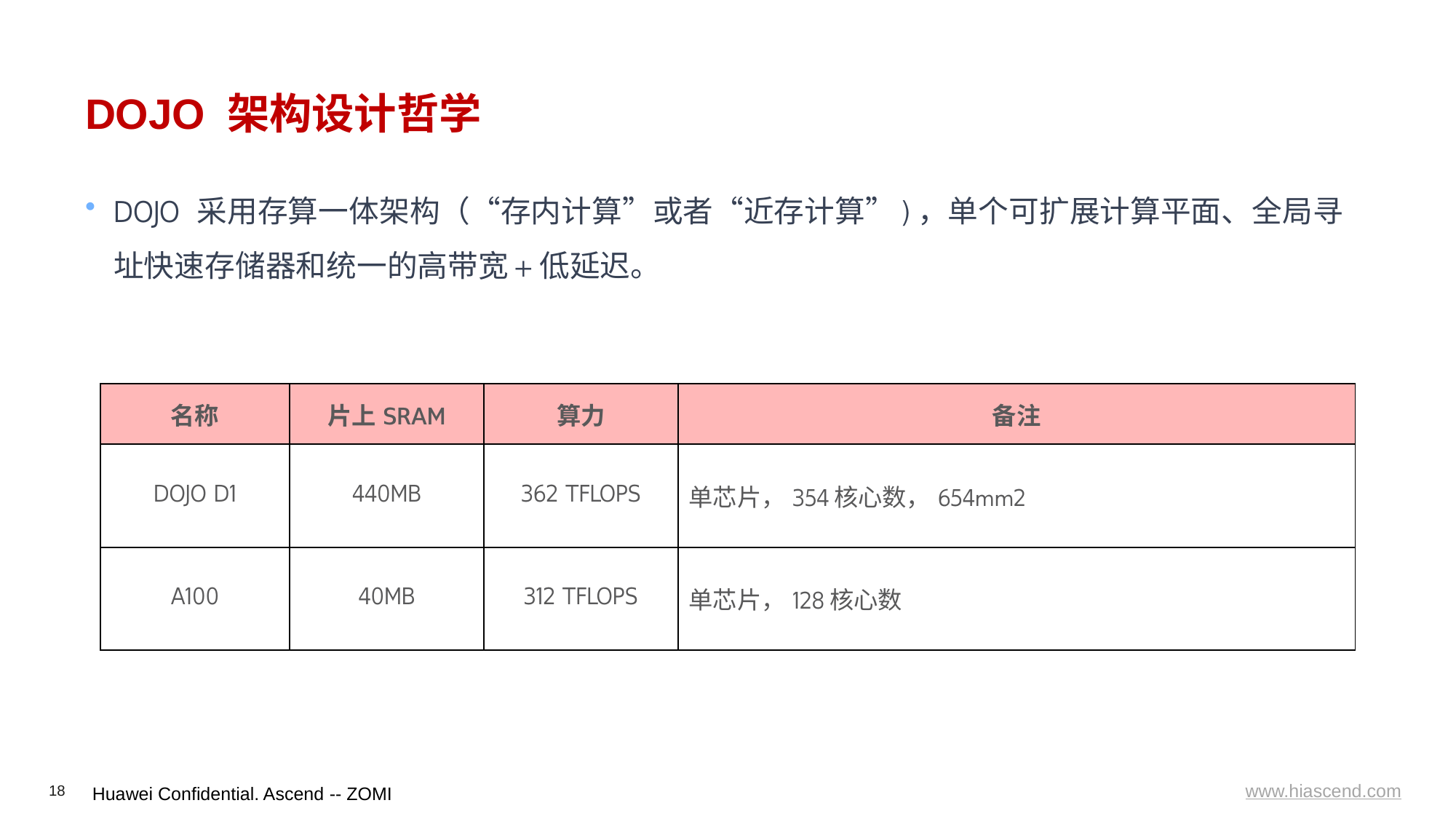

# DOJO 架构设计哲学
DOJO 采用存算一体架构（“存内计算”或者“近存计算”)，单个可扩展计算平面、全局寻址快速存储器和统一的高带宽+低延迟。
| 名称 | 片上SRAM | 算力 | 备注 |
| --- | --- | --- | --- |
| DOJO D1 | 440MB | 362 TFLOPS | 单芯片，354核心数，654mm2 |
| A100 | 40MB | 312 TFLOPS | 单芯片，128核心数 |